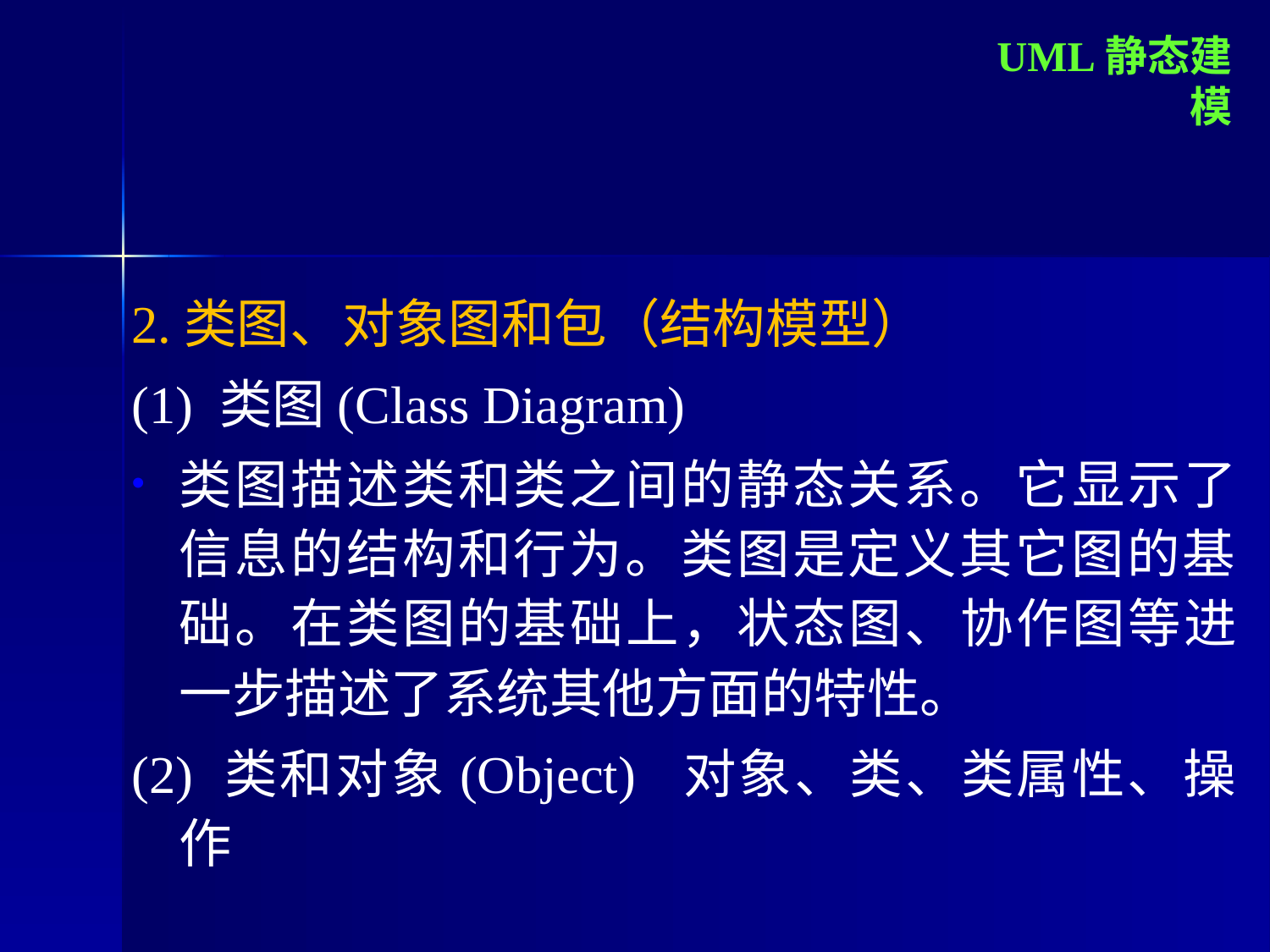

UML静态建模
2.类图、对象图和包（结构模型）
(1) 类图(Class Diagram)
类图描述类和类之间的静态关系。它显示了信息的结构和行为。类图是定义其它图的基础。在类图的基础上，状态图、协作图等进一步描述了系统其他方面的特性。
(2) 类和对象(Object)  对象、类、类属性、操作